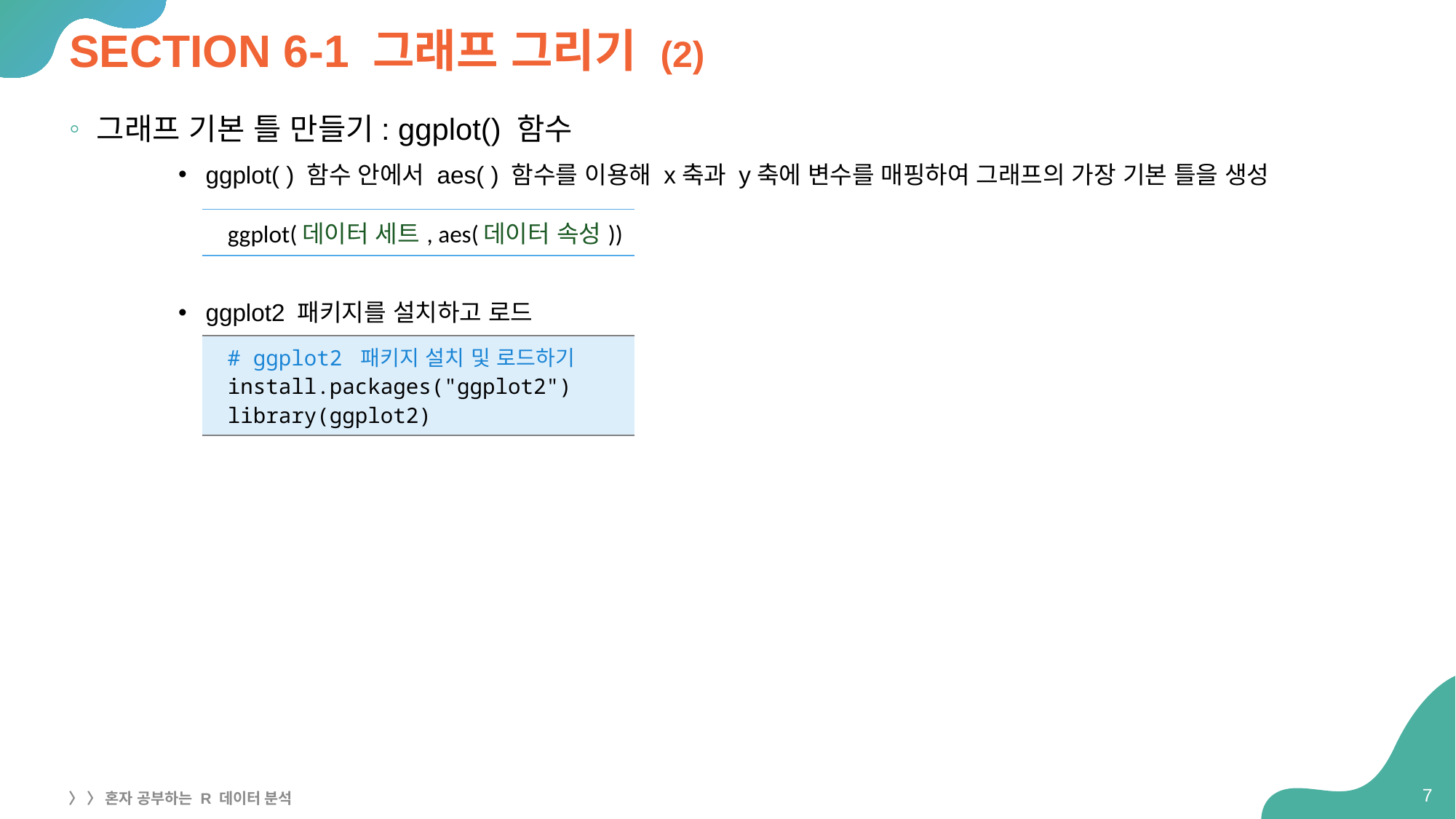

# SECTION 6-1 그래프 그리기 (2)
그래프 기본 틀 만들기: ggplot() 함수
ggplot( ) 함수 안에서 aes( ) 함수를 이용해 x축과 y축에 변수를 매핑하여 그래프의 가장 기본 틀을 생성

ggplot2 패키지를 설치하고 로드
| ggplot(데이터 세트, aes(데이터 속성)) |
| --- |
| # ggplot2 패키지 설치 및 로드하기 install.packages("ggplot2") library(ggplot2) |
| --- |
7
〉 〉 혼자 공부하는 R 데이터 분석